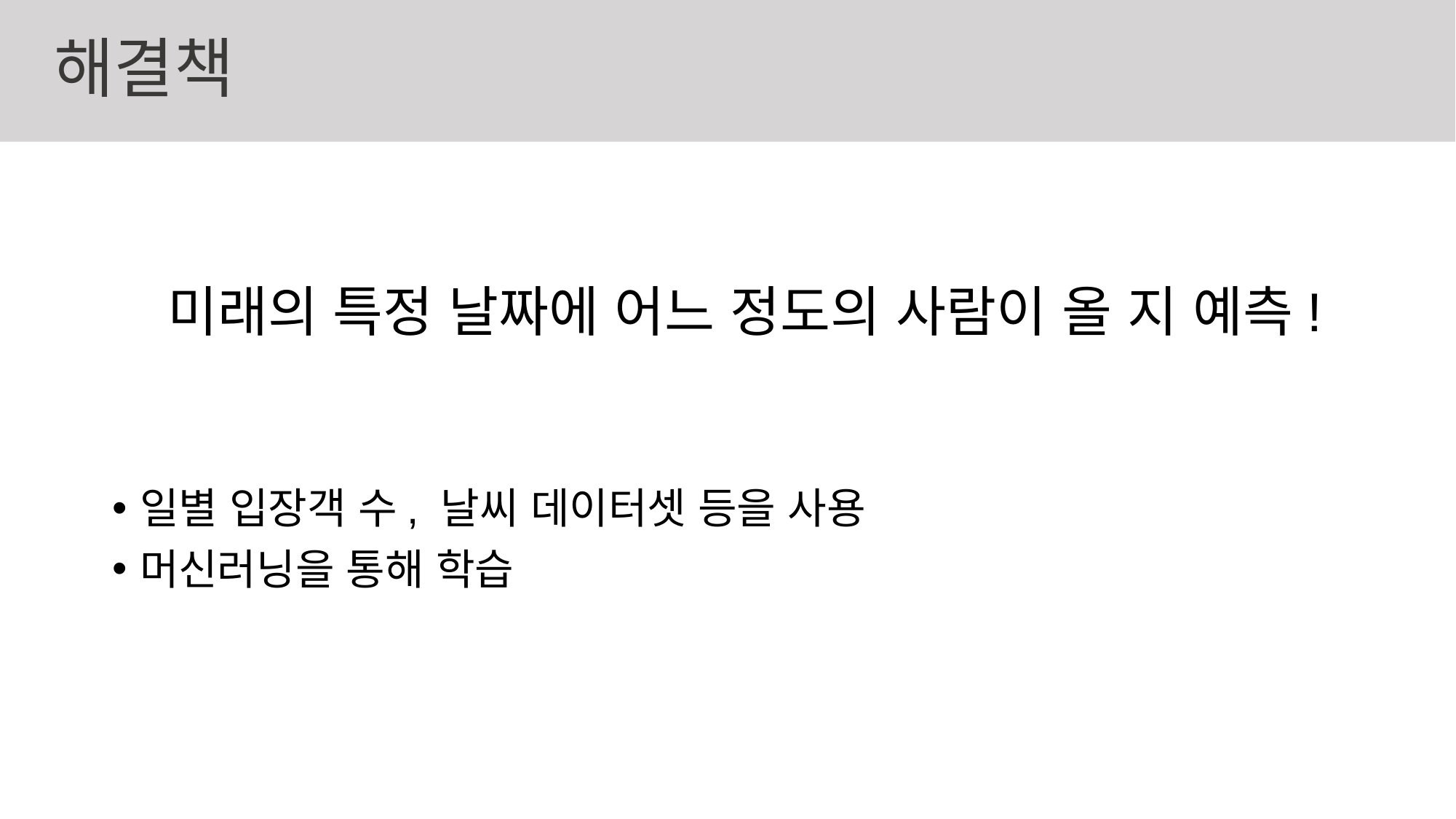

# 해결책
미래의 특정 날짜에 어느 정도의 사람이 올 지 예측!

일별 입장객 수, 날씨 데이터셋 등을 사용
머신러닝을 통해 학습